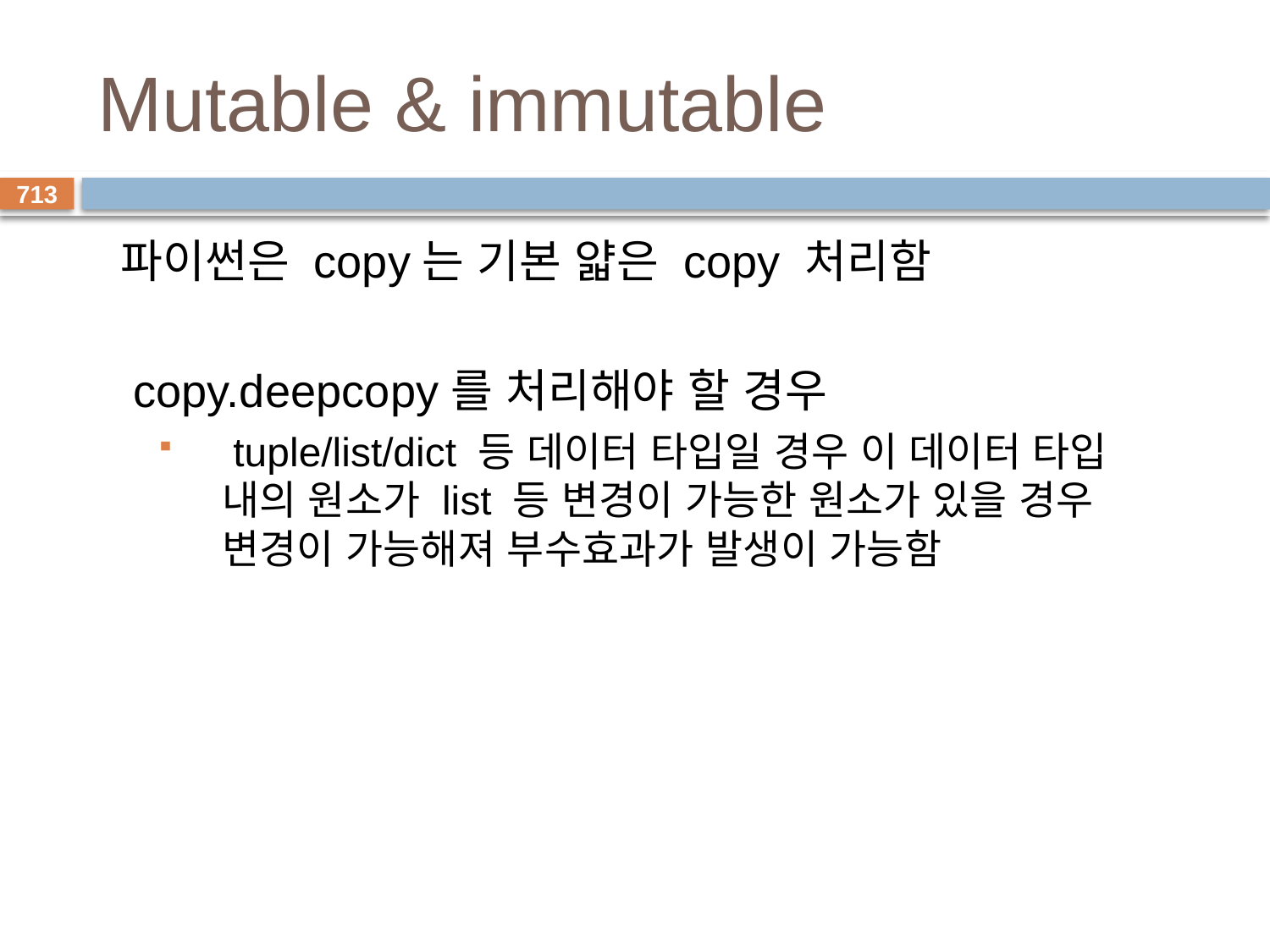

# Mutable & immutable
713
파이썬은 copy는 기본 얇은 copy 처리함

 copy.deepcopy를 처리해야 할 경우
 tuple/list/dict 등 데이터 타입일 경우 이 데이터 타입 내의 원소가 list 등 변경이 가능한 원소가 있을 경우 변경이 가능해져 부수효과가 발생이 가능함